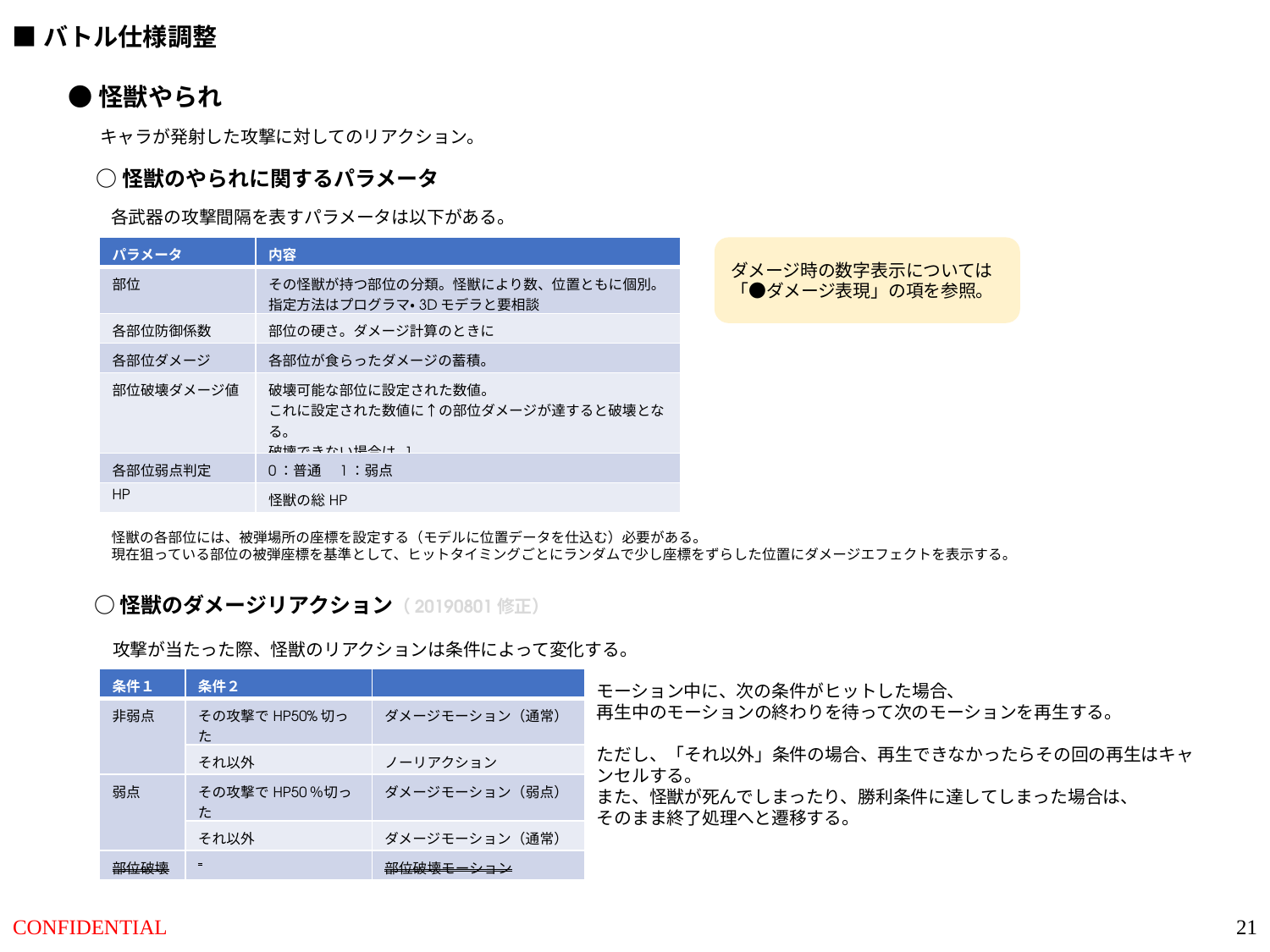

■バトル仕様調整
●怪獣やられ
キャラが発射した攻撃に対してのリアクション。
○怪獣のやられに関するパラメータ
各武器の攻撃間隔を表すパラメータは以下がある。
| パラメータ | 内容 |
| --- | --- |
| 部位 | その怪獣が持つ部位の分類。怪獣により数、位置ともに個別。 指定方法はプログラマ・3Dモデラと要相談 |
| 各部位防御係数 | 部位の硬さ。ダメージ計算のときに |
| 各部位ダメージ | 各部位が食らったダメージの蓄積。 |
| 部位破壊ダメージ値 | 破壊可能な部位に設定された数値。 これに設定された数値に↑の部位ダメージが達すると破壊となる。 破壊できない場合は-1。 |
| 各部位弱点判定 | 0：普通　1：弱点 |
| HP | 怪獣の総HP |
ダメージ時の数字表示については
「●ダメージ表現」の項を参照。
怪獣の各部位には、被弾場所の座標を設定する（モデルに位置データを仕込む）必要がある。
現在狙っている部位の被弾座標を基準として、ヒットタイミングごとにランダムで少し座標をずらした位置にダメージエフェクトを表示する。
○怪獣のダメージリアクション（20190801修正）
攻撃が当たった際、怪獣のリアクションは条件によって変化する。
| 条件１ | 条件２ |  |
| --- | --- | --- |
| 非弱点 | その攻撃でHP50%切った | ダメージモーション（通常） |
|  | それ以外 | ノーリアクション |
| 弱点 | その攻撃でHP50％切った | ダメージモーション（弱点） |
|  | それ以外 | ダメージモーション（通常） |
| 部位破壊 | - | 部位破壊モーション |
モーション中に、次の条件がヒットした場合、
再生中のモーションの終わりを待って次のモーションを再生する。

ただし、「それ以外」条件の場合、再生できなかったらその回の再生はキャンセルする。
また、怪獣が死んでしまったり、勝利条件に達してしまった場合は、
そのまま終了処理へと遷移する。
21
CONFIDENTIAL